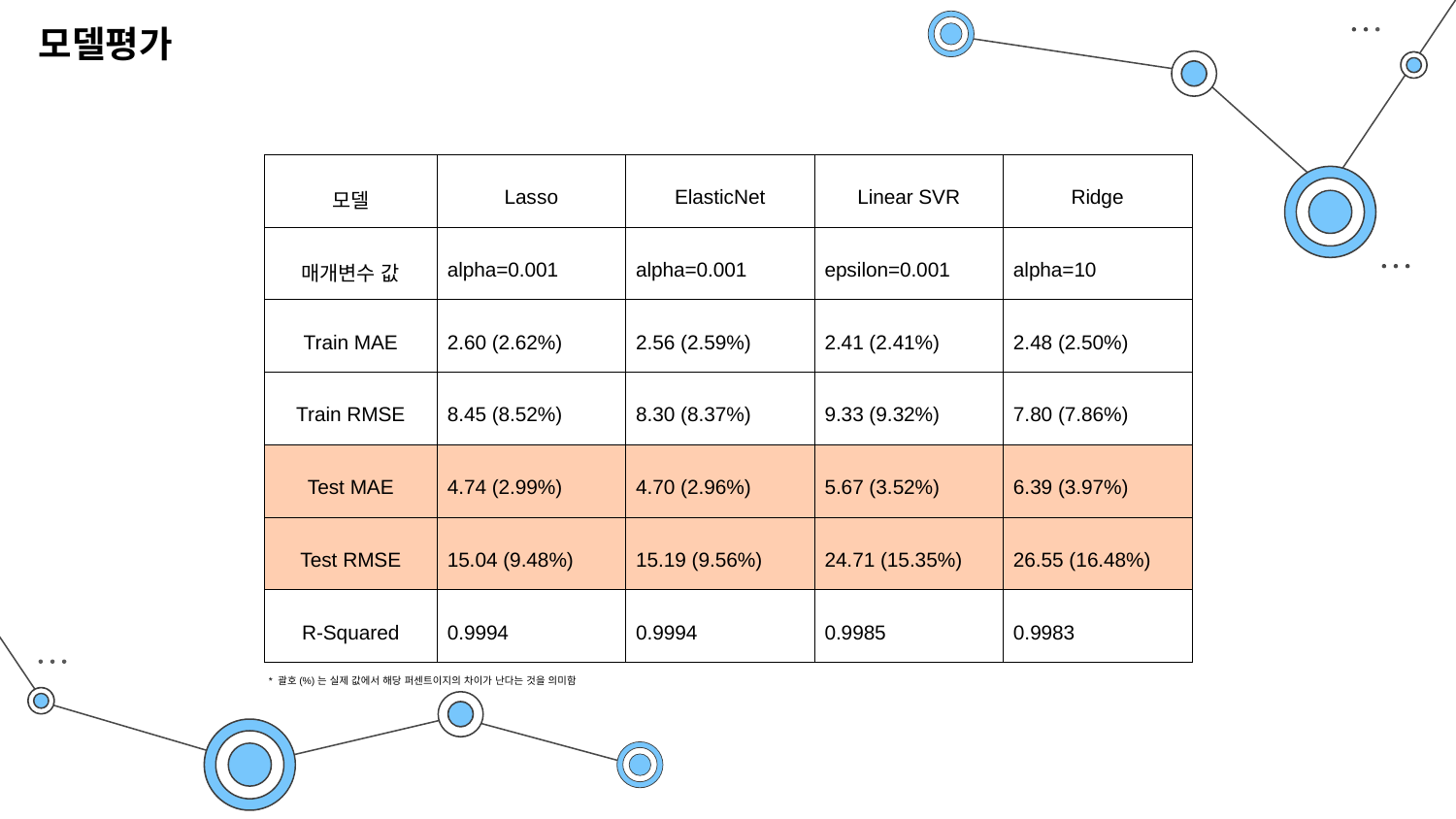

모델평가
| 모델 | Lasso | ElasticNet | Linear SVR | Ridge |
| --- | --- | --- | --- | --- |
| 매개변수 값 | alpha=0.001 | alpha=0.001 | epsilon=0.001 | alpha=10 |
| Train MAE | 2.60 (2.62%) | 2.56 (2.59%) | 2.41 (2.41%) | 2.48 (2.50%) |
| Train RMSE | 8.45 (8.52%) | 8.30 (8.37%) | 9.33 (9.32%) | 7.80 (7.86%) |
| Test MAE | 4.74 (2.99%) | 4.70 (2.96%) | 5.67 (3.52%) | 6.39 (3.97%) |
| Test RMSE | 15.04 (9.48%) | 15.19 (9.56%) | 24.71 (15.35%) | 26.55 (16.48%) |
| R-Squared | 0.9994 | 0.9994 | 0.9985 | 0.9983 |
* 괄호(%)는 실제 값에서 해당 퍼센트이지의 차이가 난다는 것을 의미함